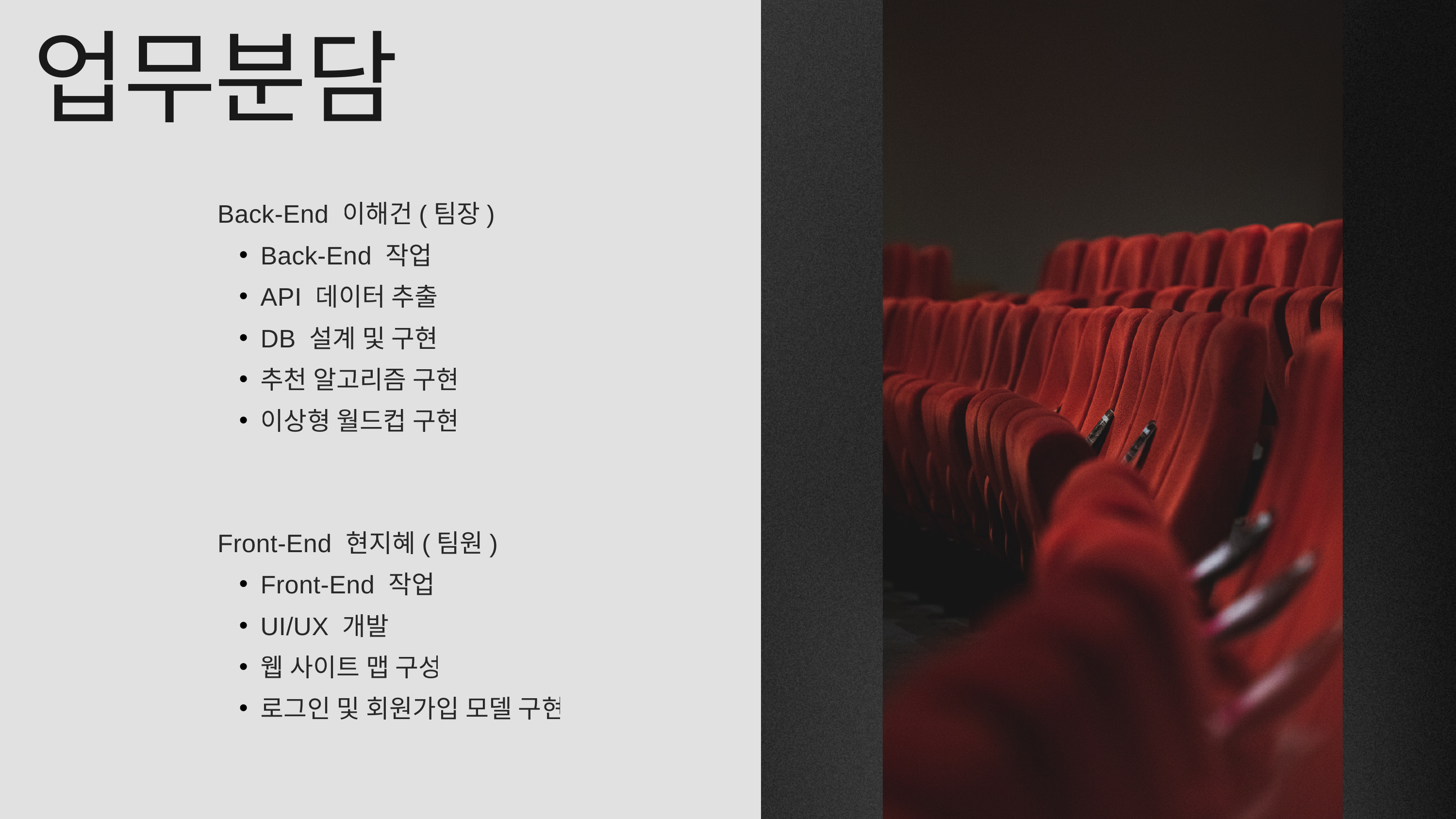

업무분담
Back-End 이해건(팀장)
Back-End 작업
API 데이터 추출
DB 설계 및 구현
추천 알고리즘 구현
이상형 월드컵 구현

Front-End 현지혜(팀원)
Front-End 작업
UI/UX 개발
웹 사이트 맵 구성
로그인 및 회원가입 모델 구현